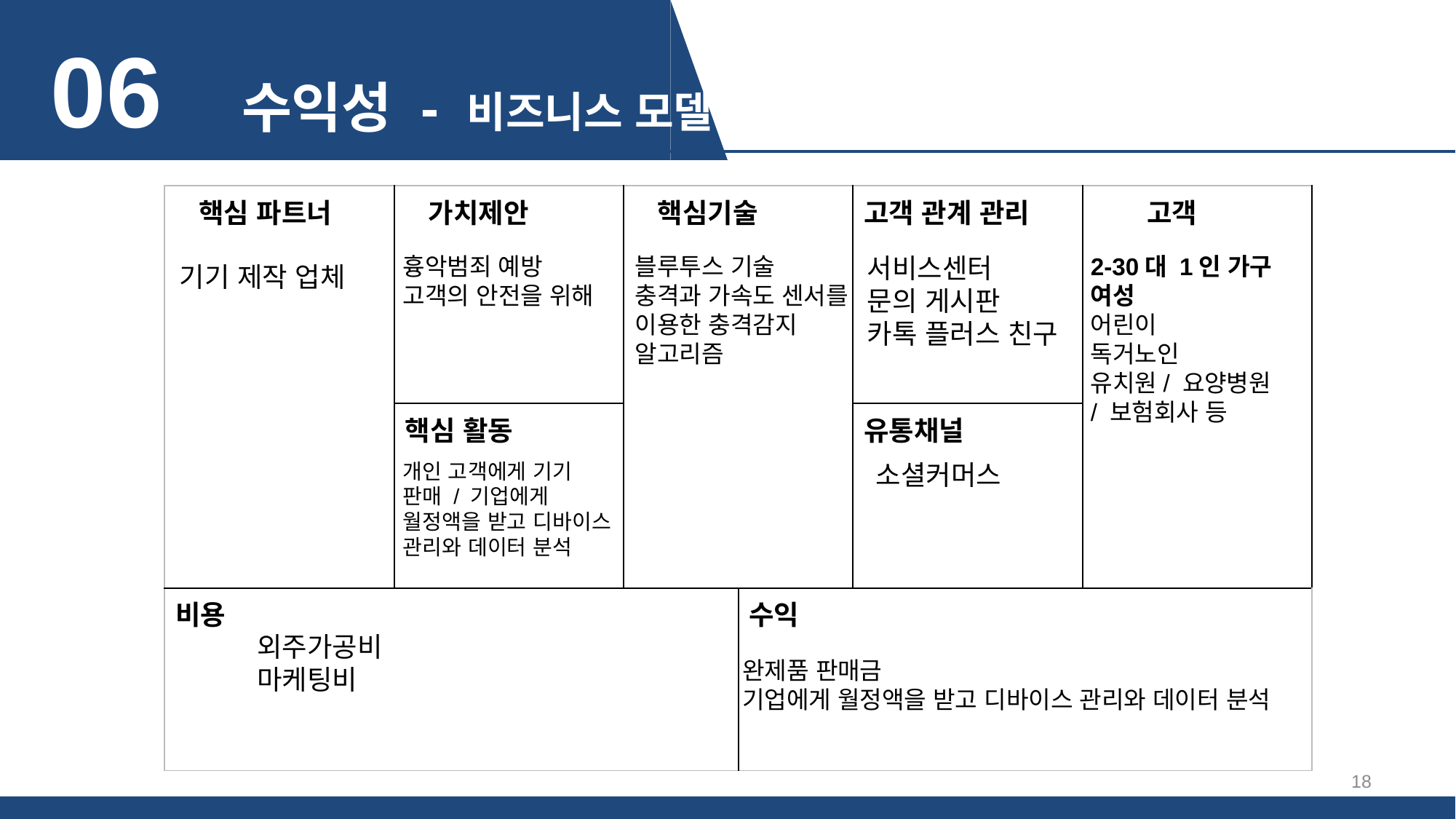

06  수익성 - 비즈니스 모델
| 핵심 파트너 | 가치제안 | 핵심기술 |  | 고객 관계 관리 | 고객 |
| --- | --- | --- | --- | --- | --- |
|  | 핵심 활동 |  |  | 유통채널 |  |
| 비용 |  |  | 수익 |  |  |
흉악범죄 예방
고객의 안전을 위해
블루투스 기술
충격과 가속도 센서를
이용한 충격감지
알고리즘

서비스센터
문의 게시판
카톡 플러스 친구
2-30대 1인 가구 여성
어린이
독거노인
유치원/ 요양병원
/ 보험회사 등
기기 제작 업체

개인 고객에게 기기 판매 / 기업에게 월정액을 받고 디바이스 관리와 데이터 분석
소셜커머스

외주가공비
마케팅비

완제품 판매금
기업에게 월정액을 받고 디바이스 관리와 데이터 분석
18